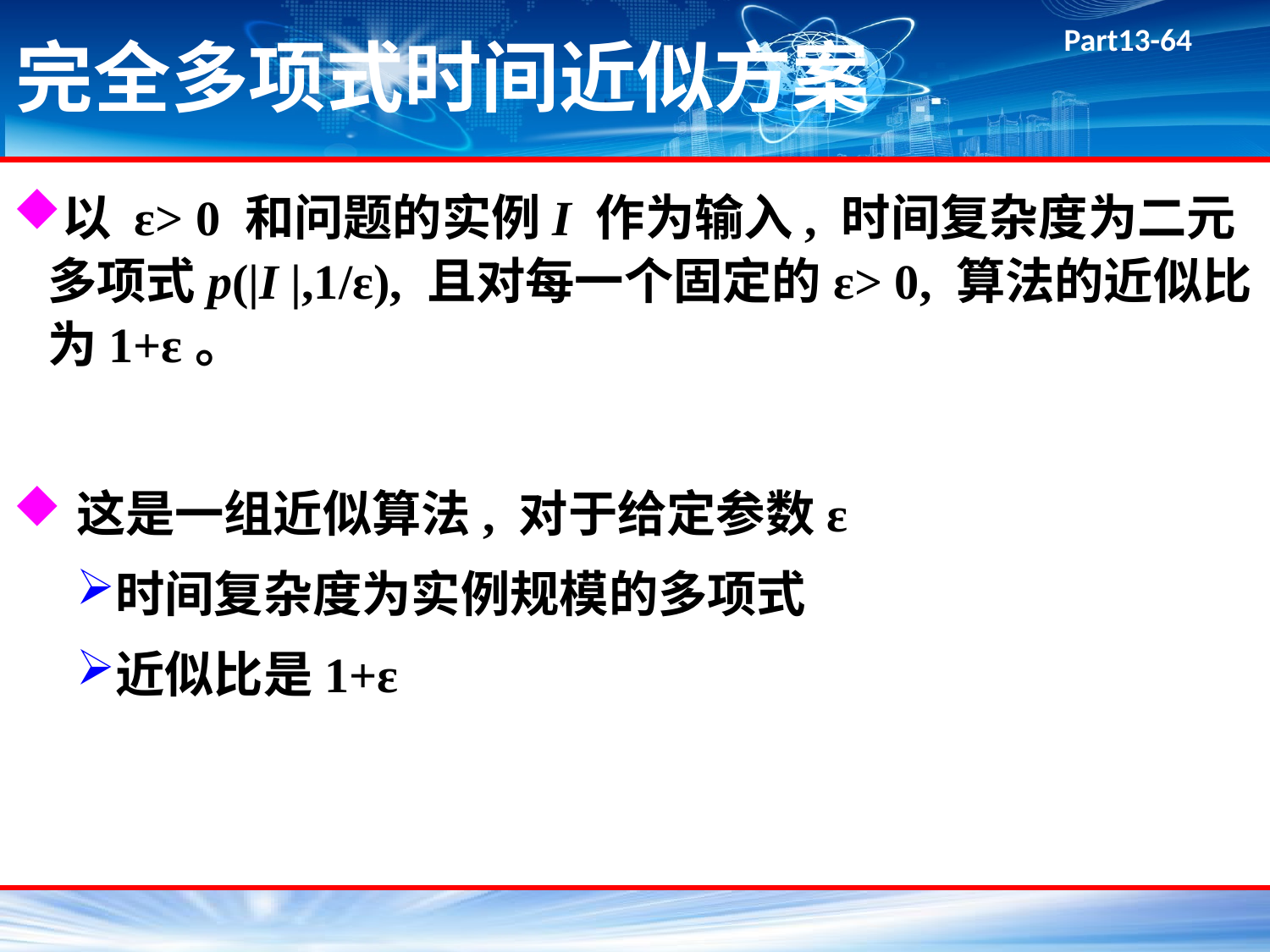

# 完全多项式时间近似方案
以 ε> 0 和问题的实例I 作为输入, 时间复杂度为二元多项式p(|I |,1/ε), 且对每一个固定的ε> 0, 算法的近似比为1+ε。

这是一组近似算法, 对于给定参数ε
时间复杂度为实例规模的多项式
近似比是1+ε